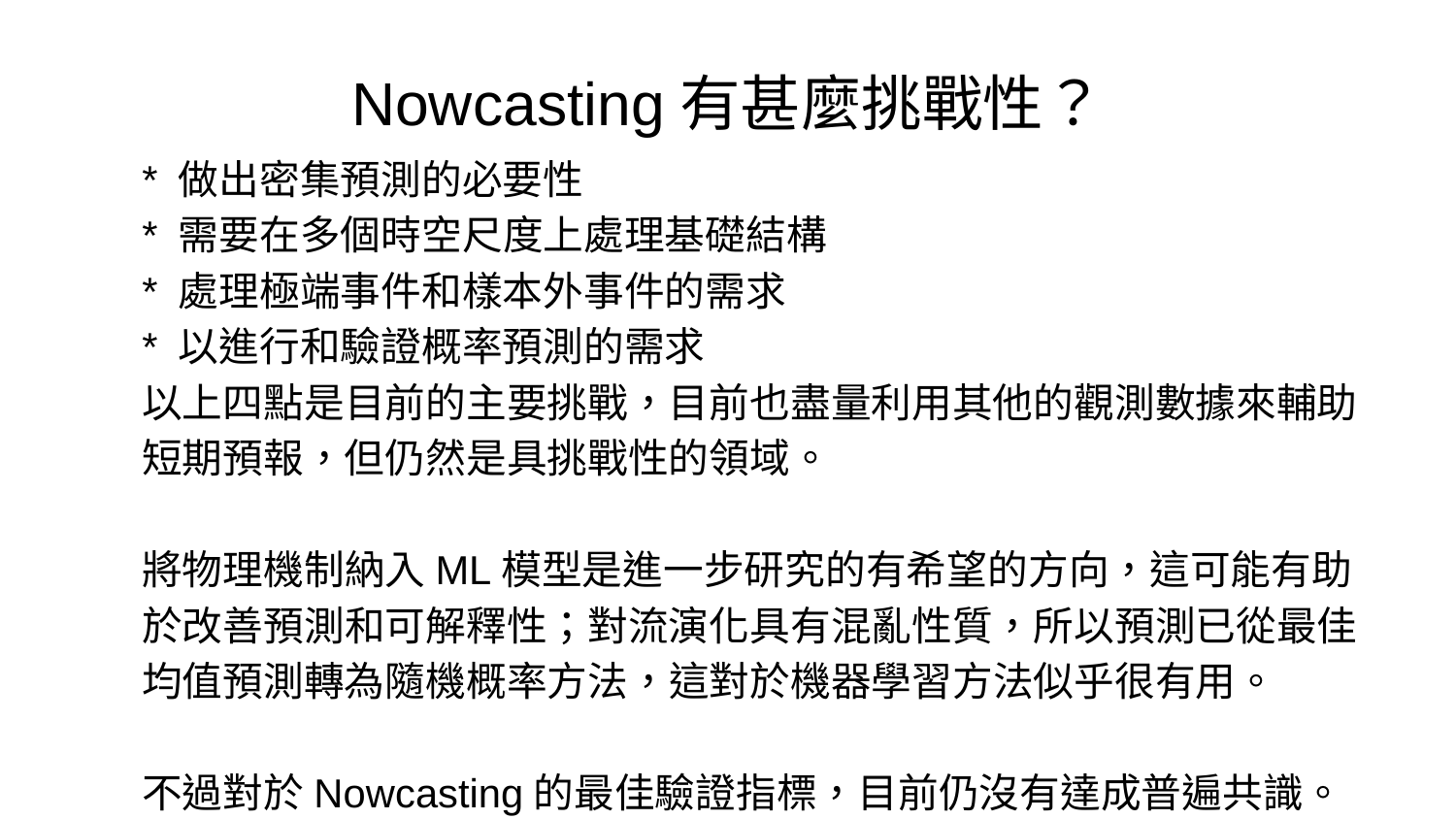

# Nowcasting有甚麼挑戰性？
* 做出密集預測的必要性
* 需要在多個時空尺度上處理基礎結構
* 處理極端事件和樣本外事件的需求
* 以進行和驗證概率預測的需求
以上四點是目前的主要挑戰，目前也盡量利用其他的觀測數據來輔助短期預報，但仍然是具挑戰性的領域。

將物理機制納入ML模型是進一步研究的有希望的方向，這可能有助於改善預測和可解釋性；對流演化具有混亂性質，所以預測已從最佳均值預測轉為隨機概率方法，這對於機器學習方法似乎很有用。

不過對於Nowcasting的最佳驗證指標，目前仍沒有達成普遍共識。